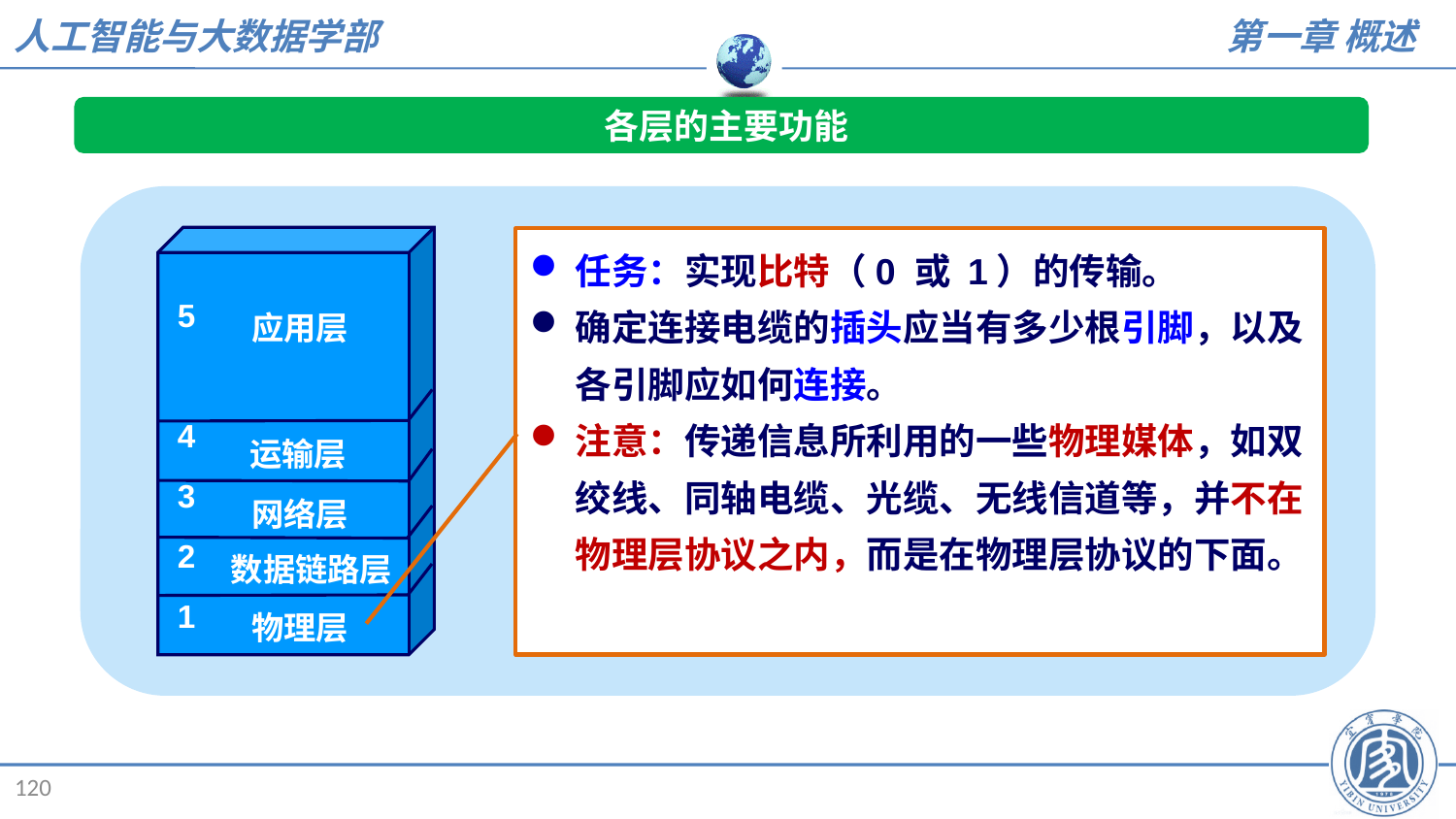

各层的主要功能

5

4
3
2
1
应用层

运输层

网络层

数据链路层

物理层
任务：实现比特（0 或 1）的传输。
确定连接电缆的插头应当有多少根引脚，以及各引脚应如何连接。
注意：传递信息所利用的一些物理媒体，如双绞线、同轴电缆、光缆、无线信道等，并不在物理层协议之内，而是在物理层协议的下面。
120